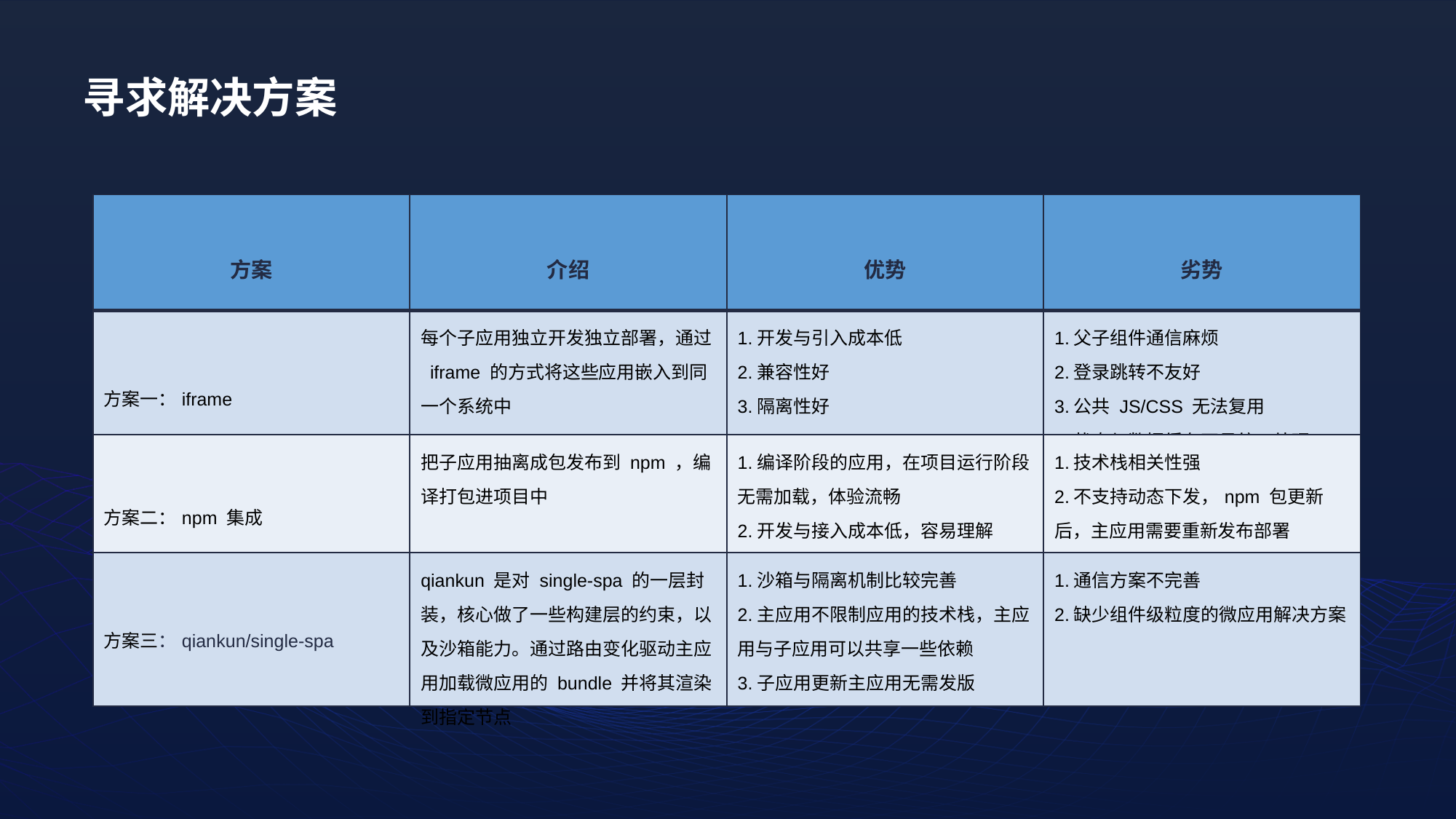

寻求解决方案
| 方案 | 介绍 | 优势 | 劣势 |
| --- | --- | --- | --- |
| 方案一：iframe | 每个子应用独立开发独立部署，通过 iframe 的方式将这些应用嵌入到同一个系统中 | 1.开发与引入成本低 2.兼容性好 3.隔离性好 | 1.父子组件通信麻烦 2.登录跳转不友好 3.公共 JS/CSS 无法复用 4.状态与数据缓存不易统一处理 |
| 方案二：npm 集成 | 把子应用抽离成包发布到 npm ，编译打包进项目中 | 1.编译阶段的应用，在项目运行阶段无需加载，体验流畅 2.开发与接入成本低，容易理解 | 1.技术栈相关性强 2.不支持动态下发，npm 包更新后，主应用需要重新发布部署 |
| 方案三：qiankun/single-spa | qiankun 是对 single-spa 的一层封装，核心做了一些构建层的约束，以及沙箱能力。通过路由变化驱动主应用加载微应用的 bundle 并将其渲染到指定节点 | 1.沙箱与隔离机制比较完善 2.主应用不限制应用的技术栈，主应用与子应用可以共享一些依赖 3.子应用更新主应用无需发版 | 1.通信方案不完善 2.缺少组件级粒度的微应用解决方案 |